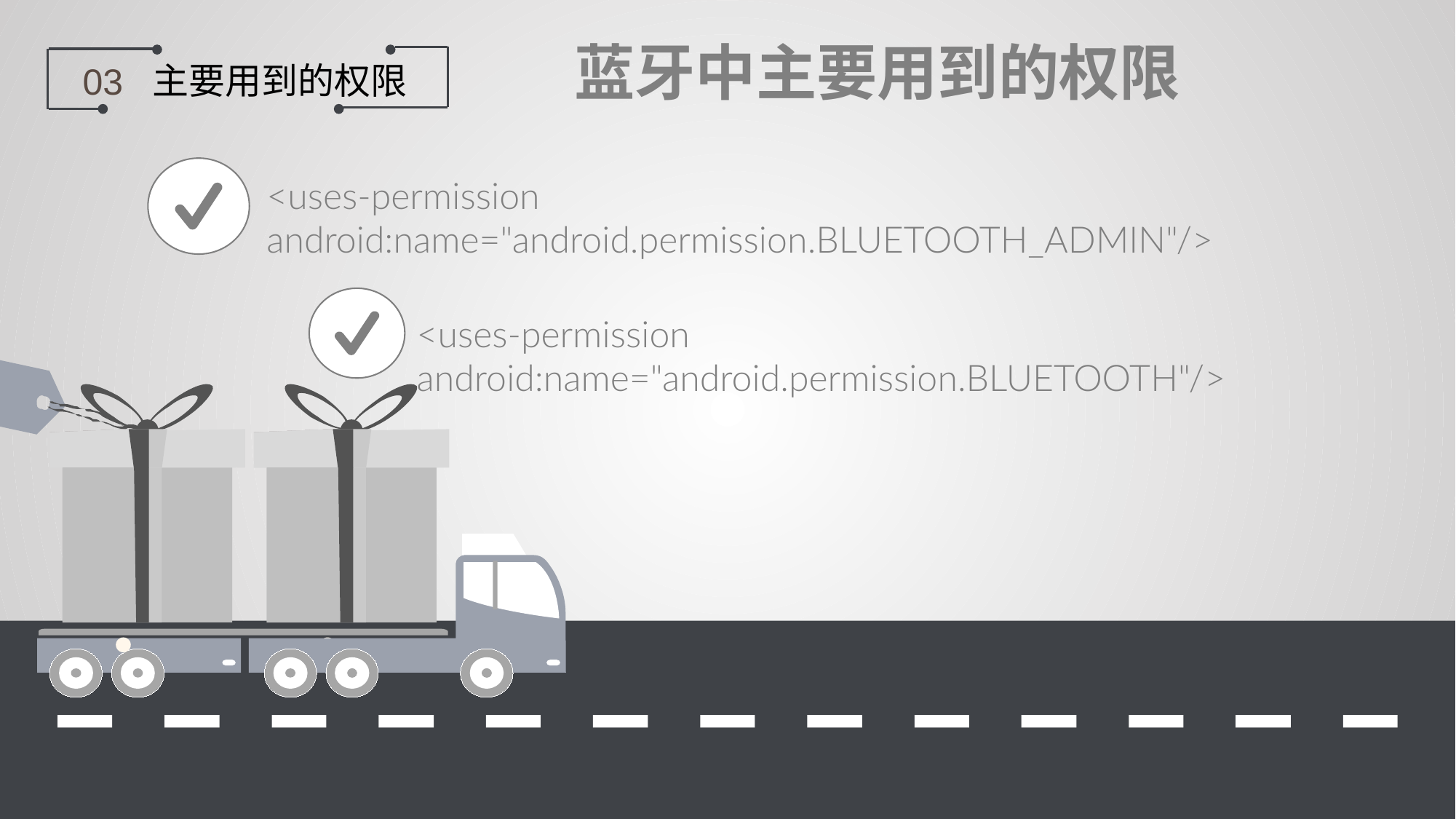

蓝牙中主要用到的权限

  主要用到的权限
03

<uses-permission android:name="android.permission.BLUETOOTH_ADMIN"/>

<uses-permission android:name="android.permission.BLUETOOTH"/>